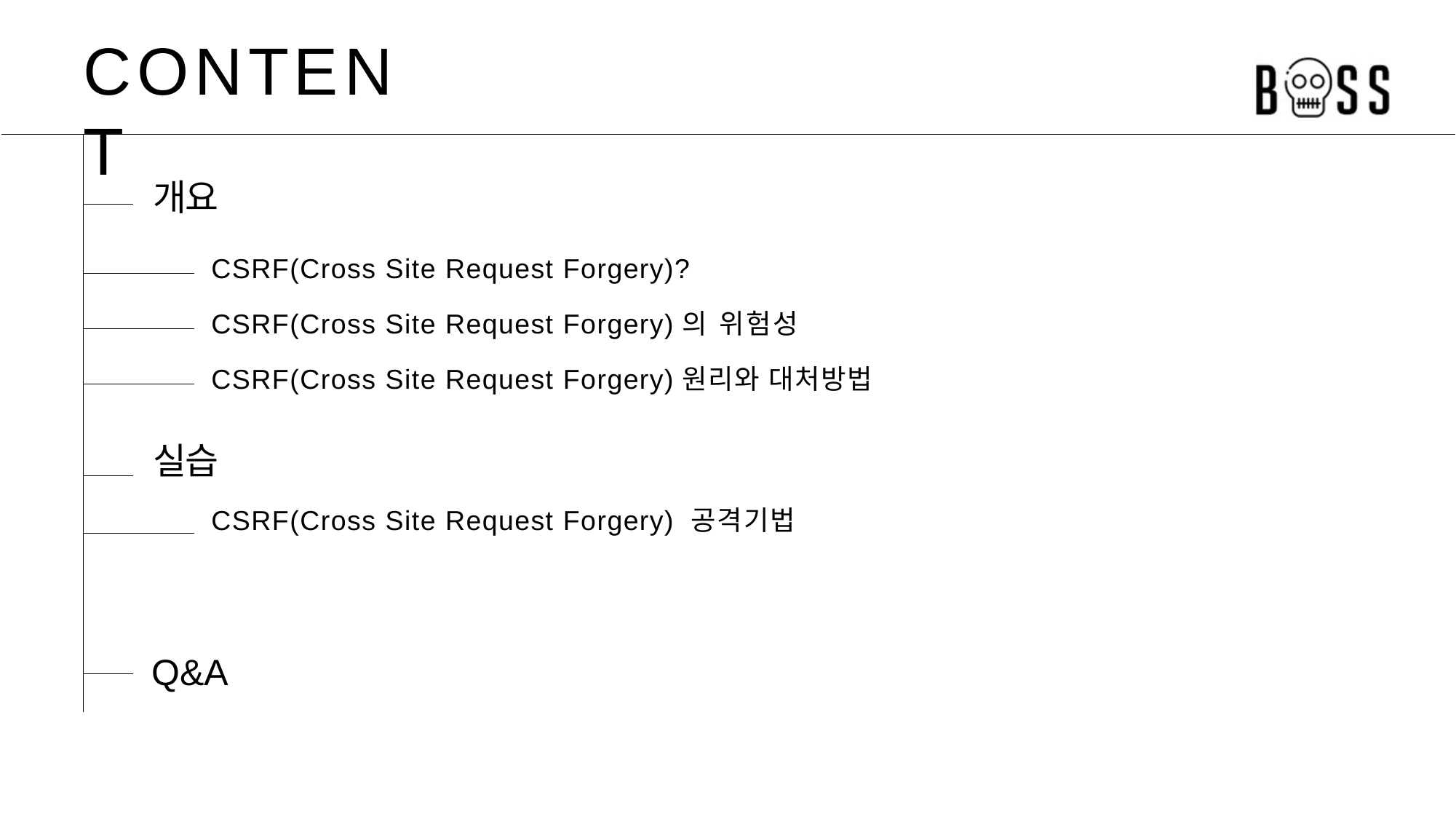

# CONTENT

개요
CSRF(Cross Site Request Forgery)?
CSRF(Cross Site Request Forgery)의 위험성
CSRF(Cross Site Request Forgery)원리와 대처방법

실습
CSRF(Cross Site Request Forgery) 공격기법

Q&A